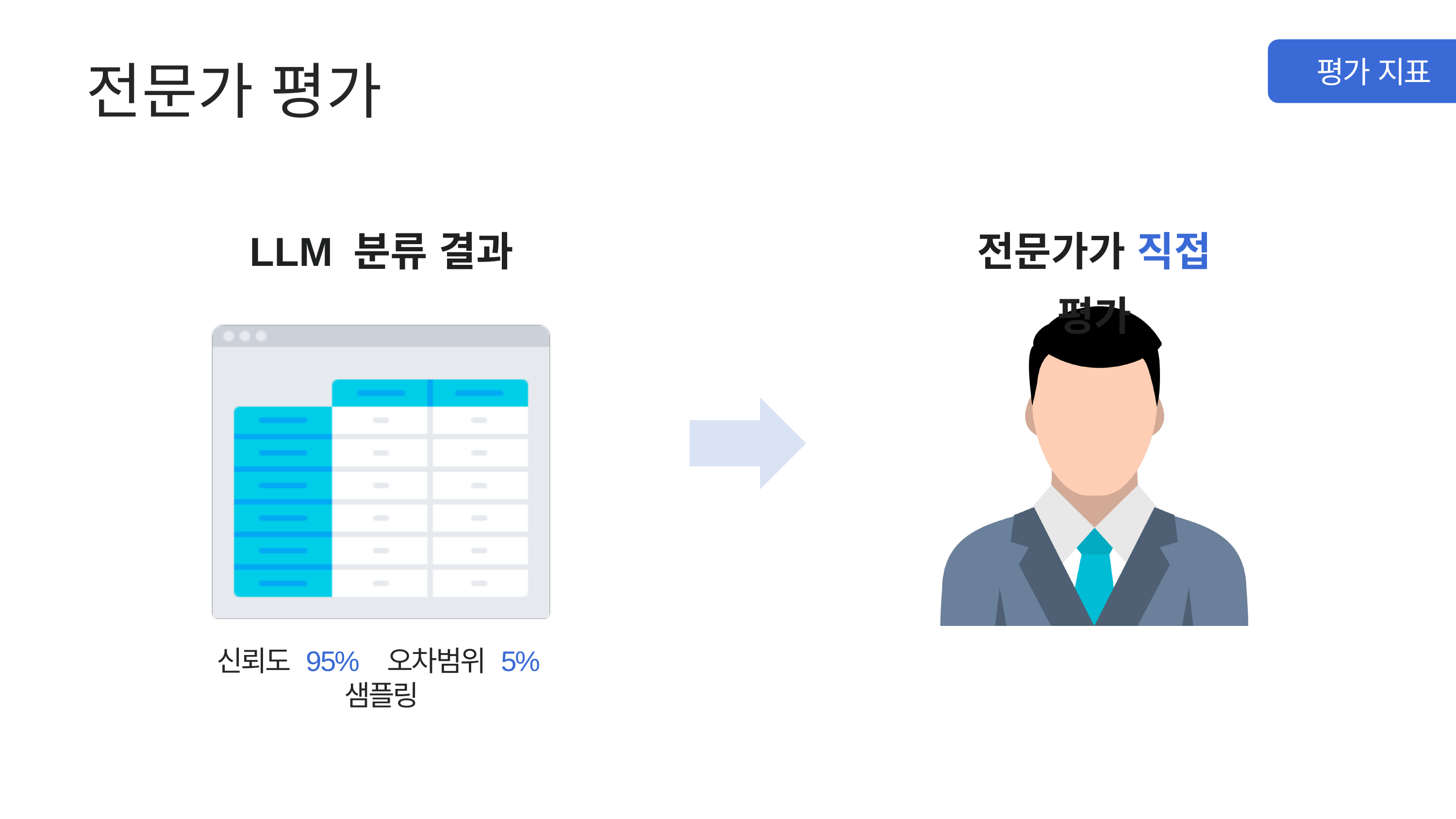

전문가 평가
평가 지표
LLM 분류 결과
전문가가 직접 평가

신뢰도 95%   오차범위 5%  샘플링